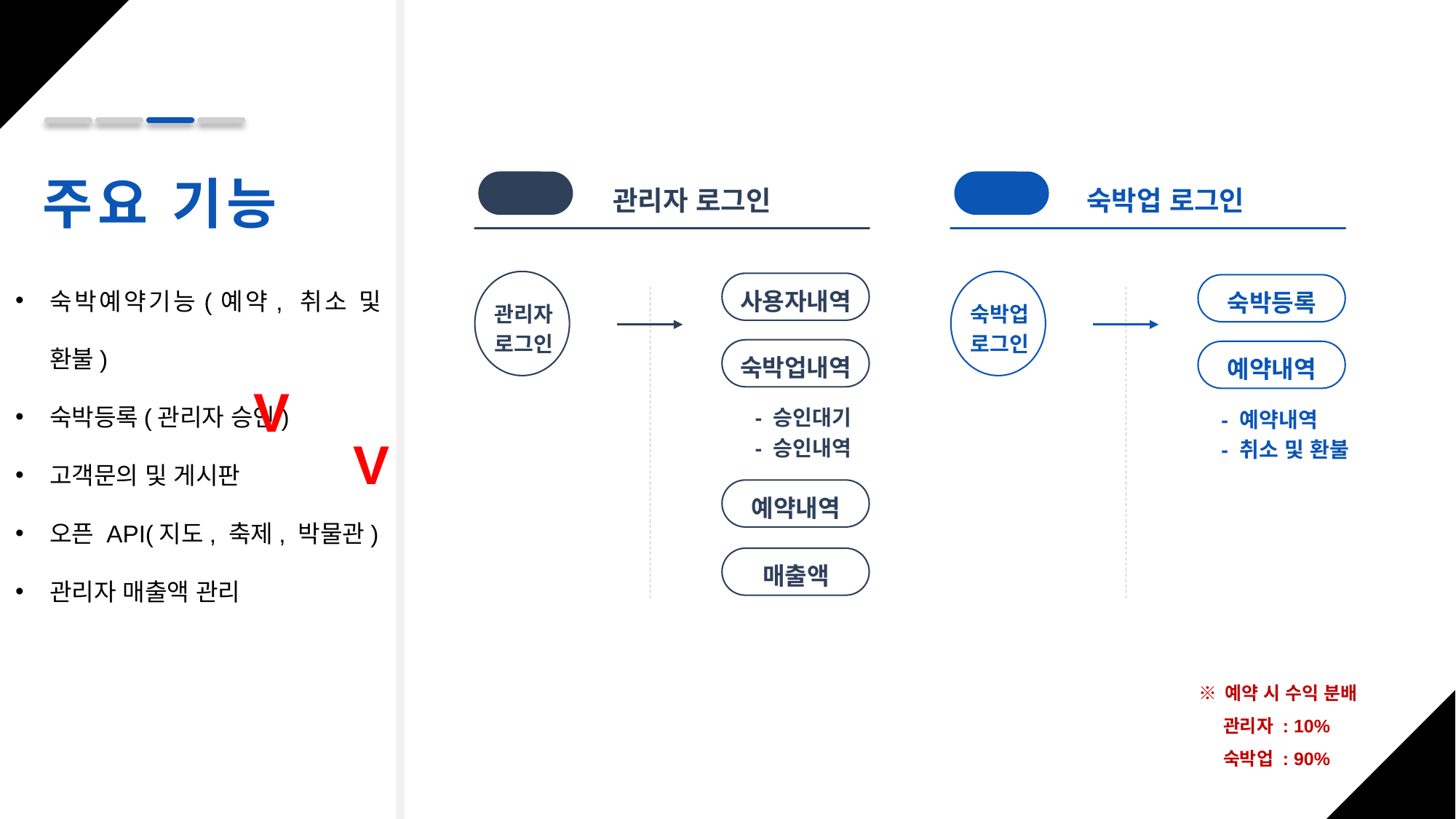

주요 기능

관리자
관리자 로그인

숙박업
숙박업 로그인
숙박예약기능(예약, 취소 및 환불)
숙박등록(관리자 승인)
고객문의 및 게시판
오픈 API(지도, 축제, 박물관)
관리자 매출액 관리

사용자내역
숙박등록
관리자
로그인
숙박업
로그인

숙박업내역
예약내역
V
- 승인대기
- 승인내역
- 예약내역
- 취소 및 환불
V

예약내역

매출액
※ 예약 시 수익 분배
    관리자 : 10%
    숙박업 : 90%